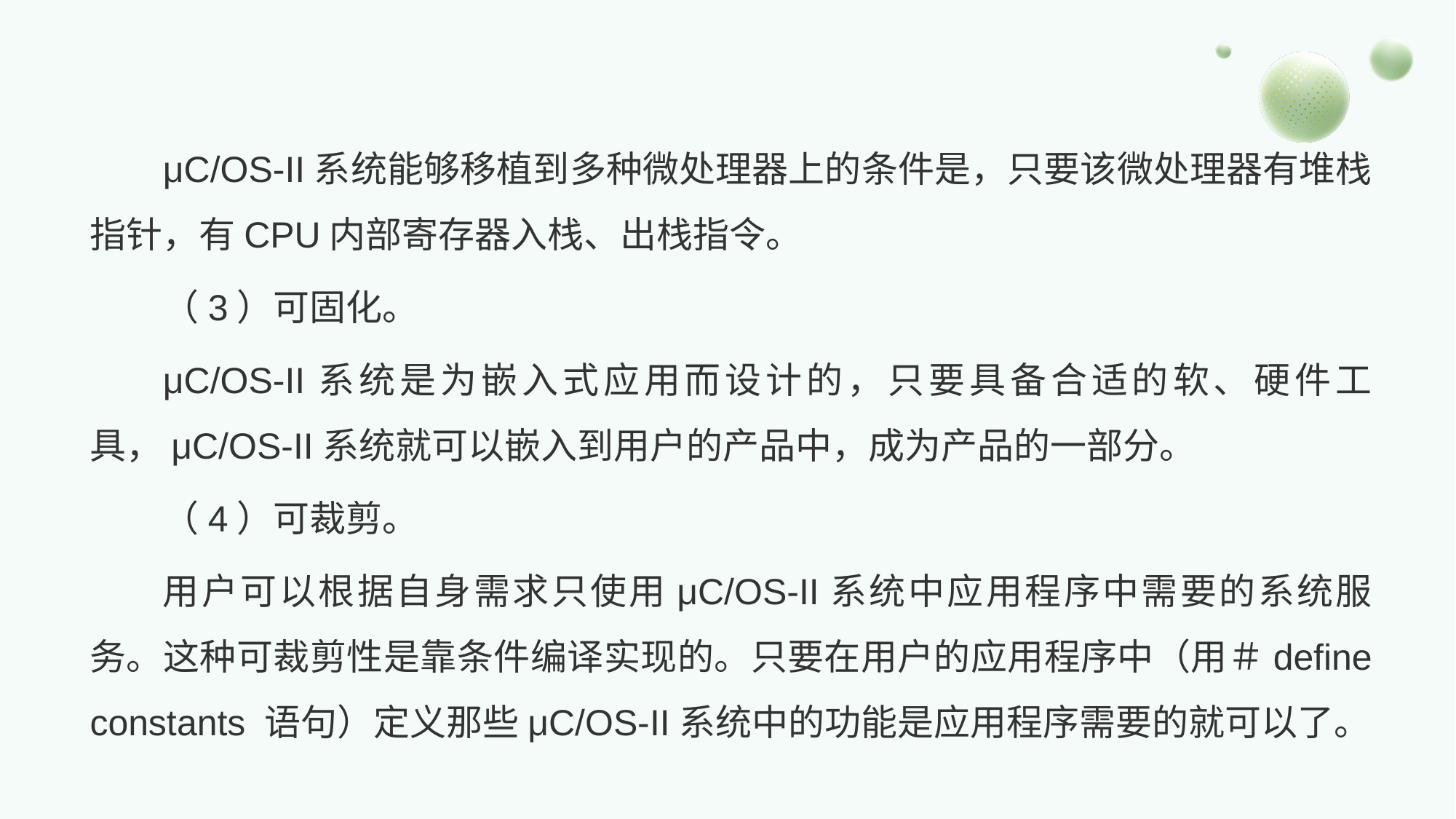

μC/OS-II系统能够移植到多种微处理器上的条件是，只要该微处理器有堆栈指针，有CPU内部寄存器入栈、出栈指令。
（3）可固化。
μC/OS-II系统是为嵌入式应用而设计的，只要具备合适的软、硬件工具，μC/OS-II系统就可以嵌入到用户的产品中，成为产品的一部分。
（4）可裁剪。
用户可以根据自身需求只使用μC/OS-II系统中应用程序中需要的系统服务。这种可裁剪性是靠条件编译实现的。只要在用户的应用程序中（用＃define constants 语句）定义那些μC/OS-II系统中的功能是应用程序需要的就可以了。